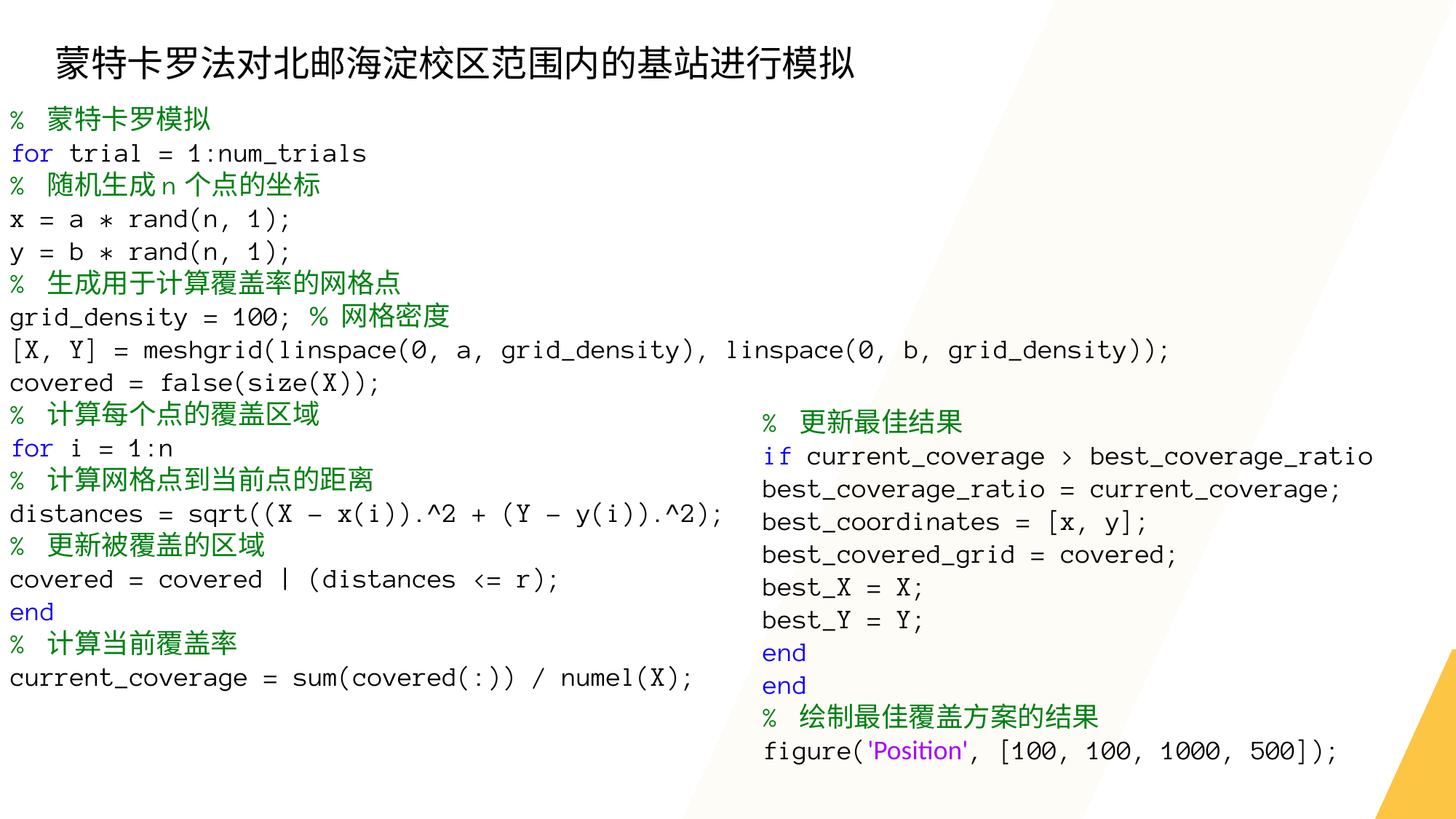

蒙特卡罗法对北邮海淀校区范围内的基站进行模拟

% 蒙特卡罗模拟
for trial = 1:num_trials
% 随机生成n个点的坐标
x = a * rand(n, 1);
y = b * rand(n, 1);
% 生成用于计算覆盖率的网格点
grid_density = 100; % 网格密度
[X, Y] = meshgrid(linspace(0, a, grid_density), linspace(0, b, grid_density));
covered = false(size(X));
% 计算每个点的覆盖区域
for i = 1:n
% 计算网格点到当前点的距离
distances = sqrt((X - x(i)).^2 + (Y - y(i)).^2);
% 更新被覆盖的区域
covered = covered | (distances <= r);
end
% 计算当前覆盖率
current_coverage = sum(covered(:)) / numel(X);
% 更新最佳结果
if current_coverage > best_coverage_ratio
best_coverage_ratio = current_coverage;
best_coordinates = [x, y];
best_covered_grid = covered;
best_X = X;
best_Y = Y;
end
end
% 绘制最佳覆盖方案的结果
figure('Position', [100, 100, 1000, 500]);